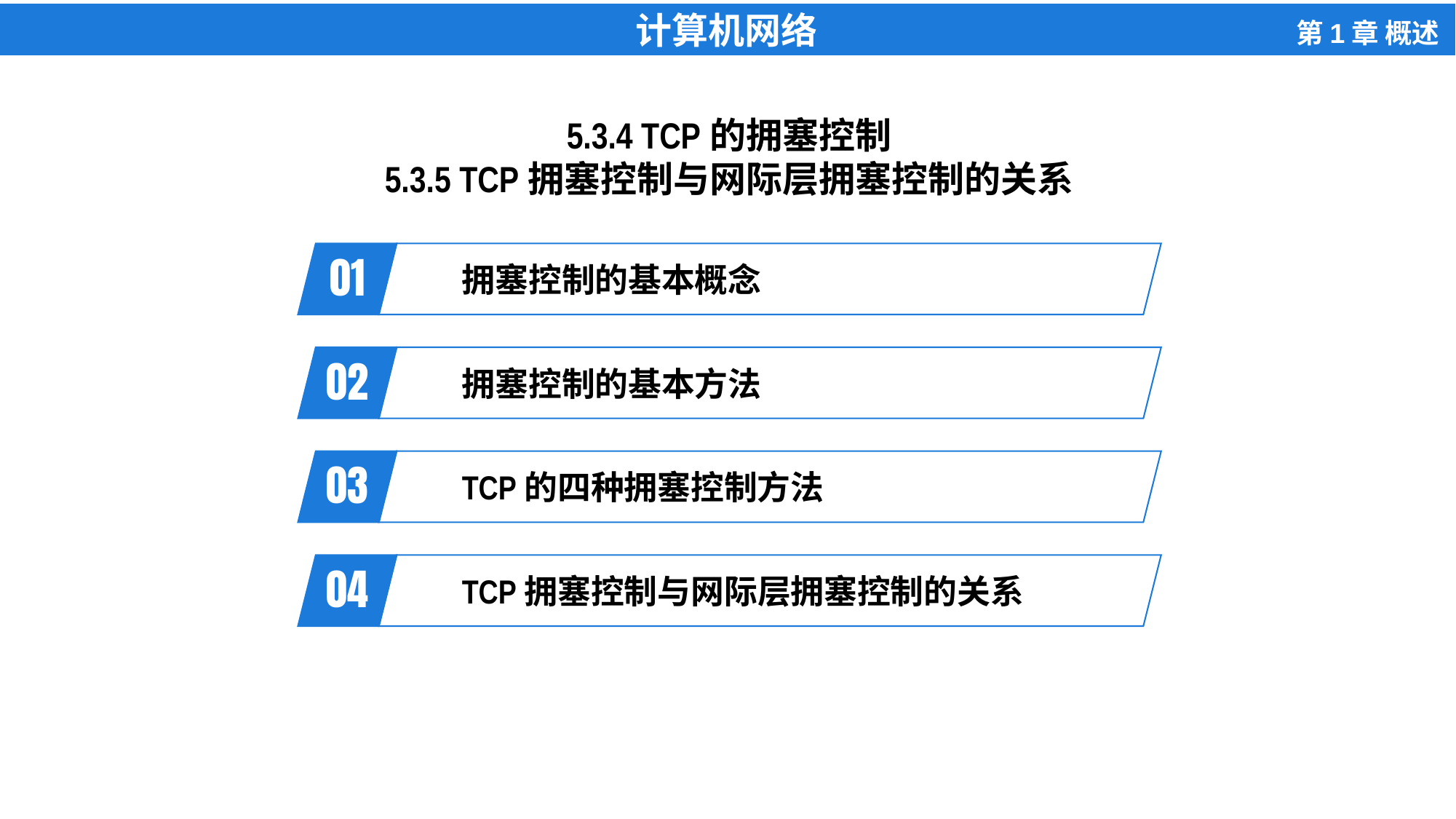

5.3.4 TCP的拥塞控制
5.3.5 TCP拥塞控制与网际层拥塞控制的关系
01
拥塞控制的基本概念
02
拥塞控制的基本方法
03
TCP的四种拥塞控制方法
04
TCP拥塞控制与网际层拥塞控制的关系